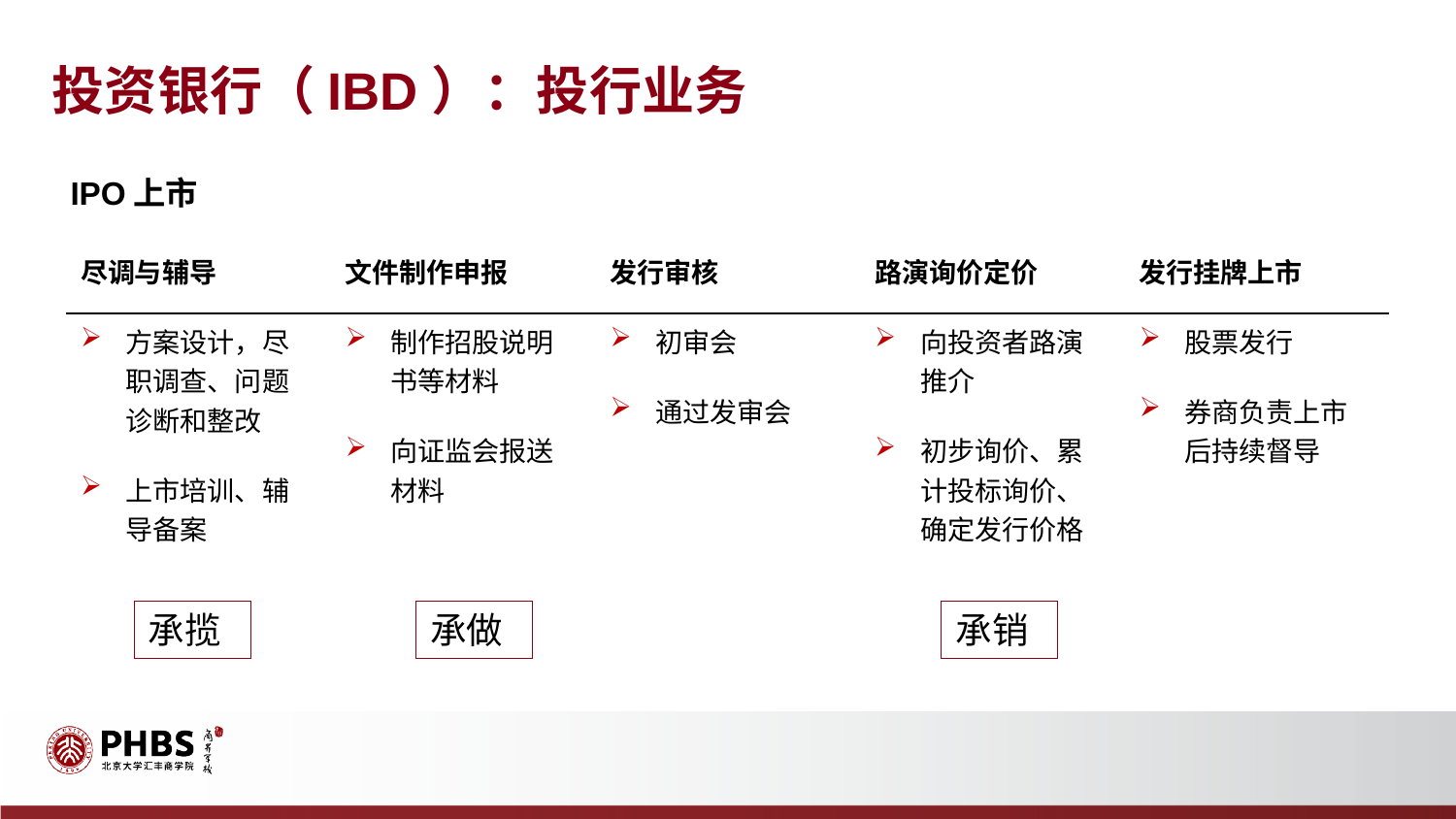

投资银行（IBD）：投行业务
IPO上市

| 尽调与辅导 | 文件制作申报 | 发行审核 | 路演询价定价 | 发行挂牌上市 |
| --- | --- | --- | --- | --- |
| 方案设计，尽职调查、问题诊断和整改 上市培训、辅导备案 | 制作招股说明书等材料 向证监会报送材料 | 初审会 通过发审会 | 向投资者路演推介 初步询价、累计投标询价、确定发行价格 | 股票发行 券商负责上市后持续督导 |
承揽
承做
承销